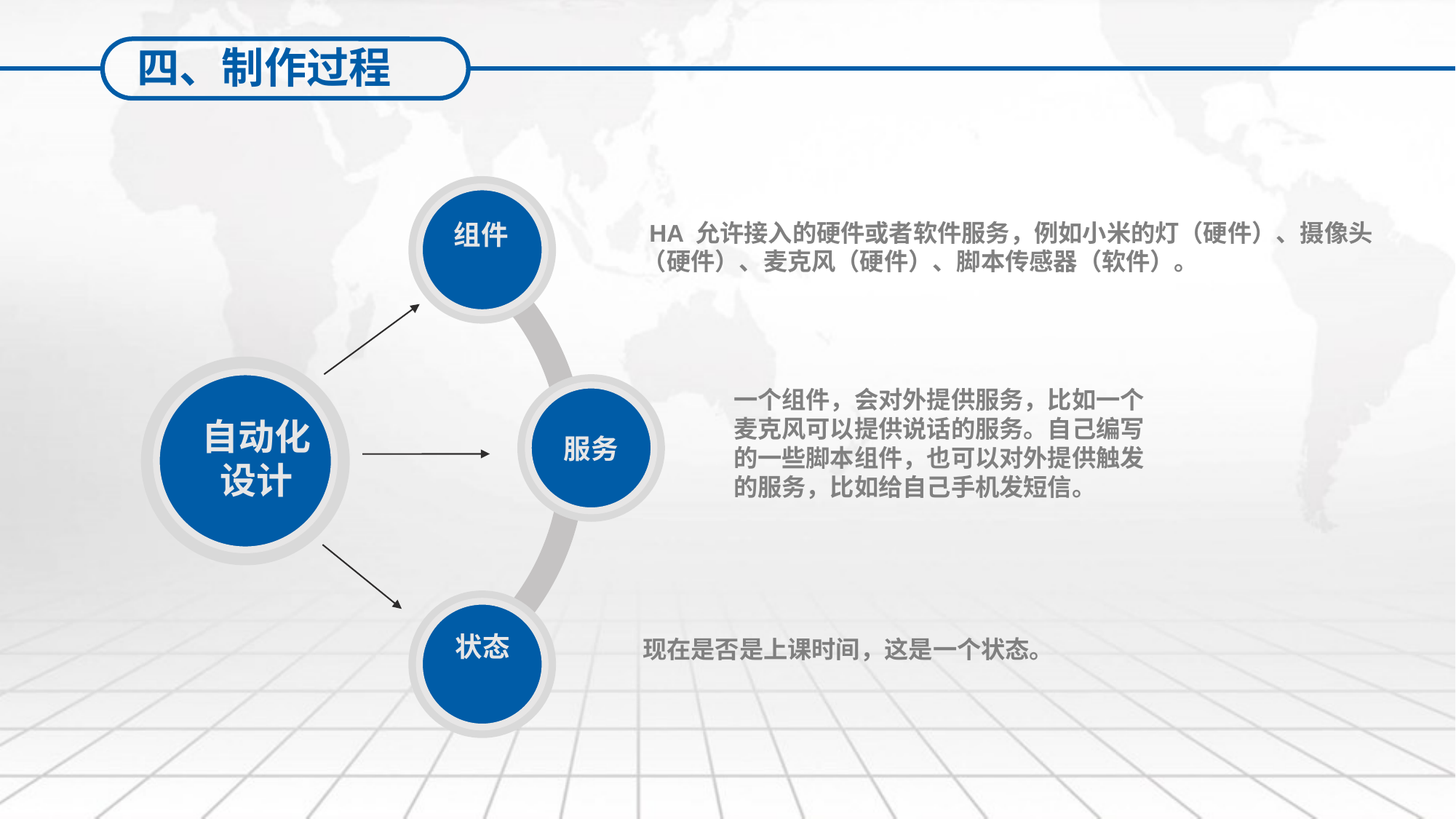

四、制作过程

组件
 HA 允许接入的硬件或者软件服务，例如小米的灯（硬件）、摄像头（硬件）、麦克风（硬件）、脚本传感器（软件）。

自动化设计

服务
一个组件，会对外提供服务，比如一个麦克风可以提供说话的服务。自己编写的一些脚本组件，也可以对外提供触发的服务，比如给自己手机发短信。

状态
现在是否是上课时间，这是一个状态。